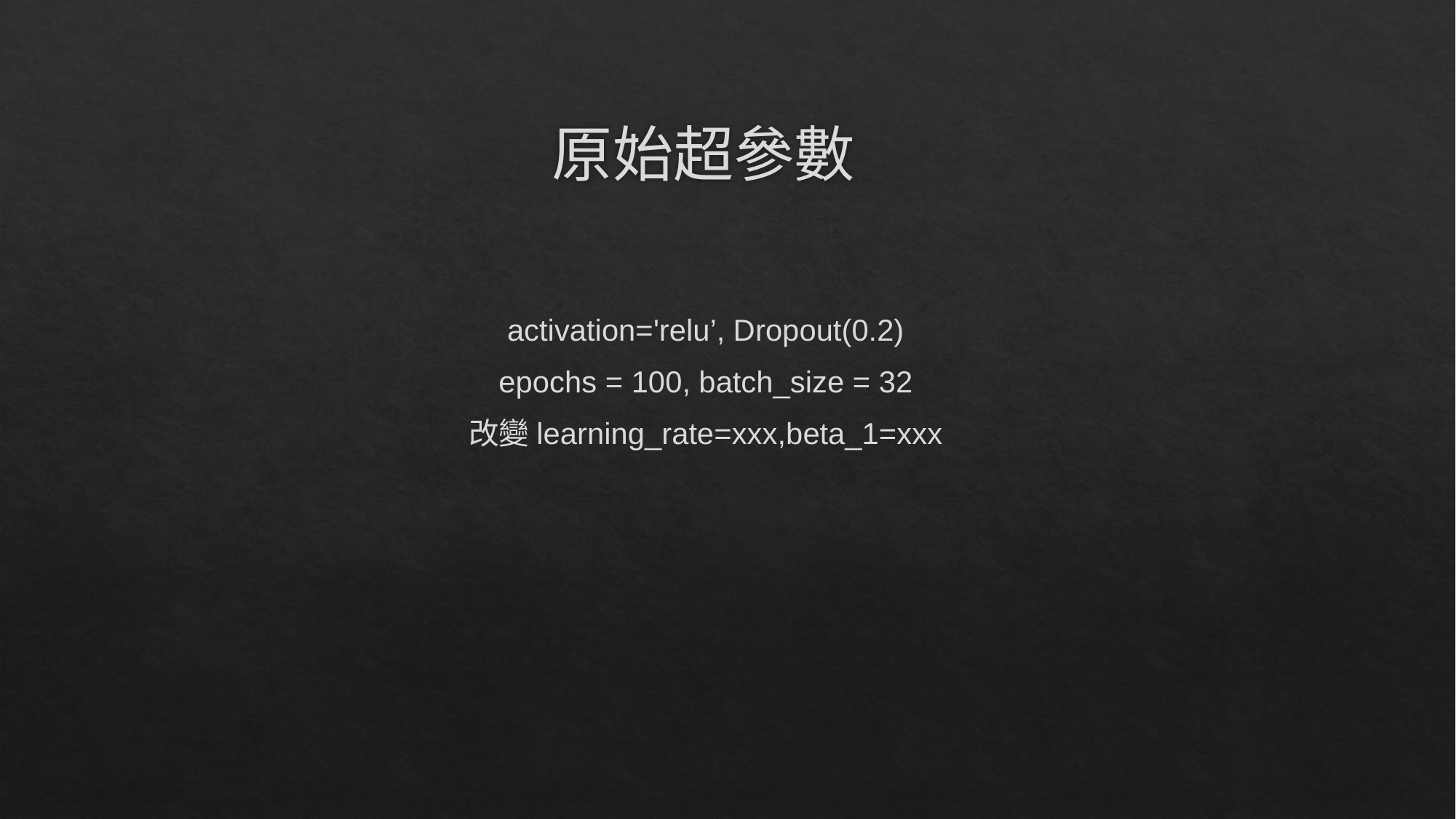

# 原始超參數
activation='relu’, Dropout(0.2)
epochs = 100, batch_size = 32
改變learning_rate=xxx,beta_1=xxx